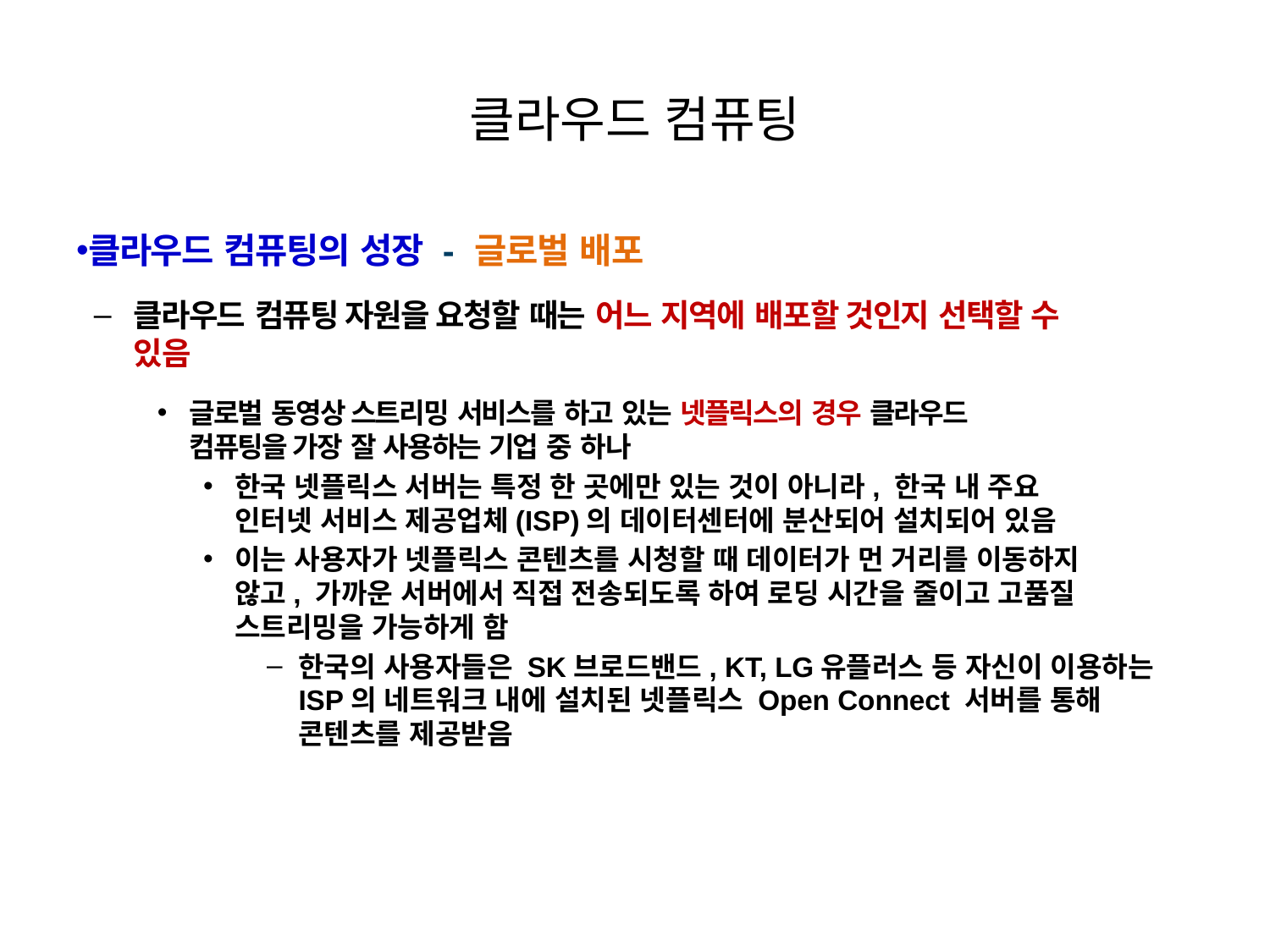

# 클라우드 컴퓨팅
클라우드 컴퓨팅의 성장 - 글로벌 배포
클라우드 컴퓨팅 자원을 요청할 때는 어느 지역에 배포할 것인지 선택할 수
있음
글로벌 동영상 스트리밍 서비스를 하고 있는 넷플릭스의 경우 클라우드
컴퓨팅을 가장 잘 사용하는 기업 중 하나
한국 넷플릭스 서버는 특정 한 곳에만 있는 것이 아니라, 한국 내 주요
인터넷 서비스 제공업체(ISP)의 데이터센터에 분산되어 설치되어 있음
이는 사용자가 넷플릭스 콘텐츠를 시청할 때 데이터가 먼 거리를 이동하지
않고, 가까운 서버에서 직접 전송되도록 하여 로딩 시간을 줄이고 고품질 스트리밍을 가능하게 함
한국의 사용자들은 SK브로드밴드, KT, LG유플러스 등 자신이 이용하는 ISP의 네트워크 내에 설치된 넷플릭스 Open Connect 서버를 통해
콘텐츠를 제공받음